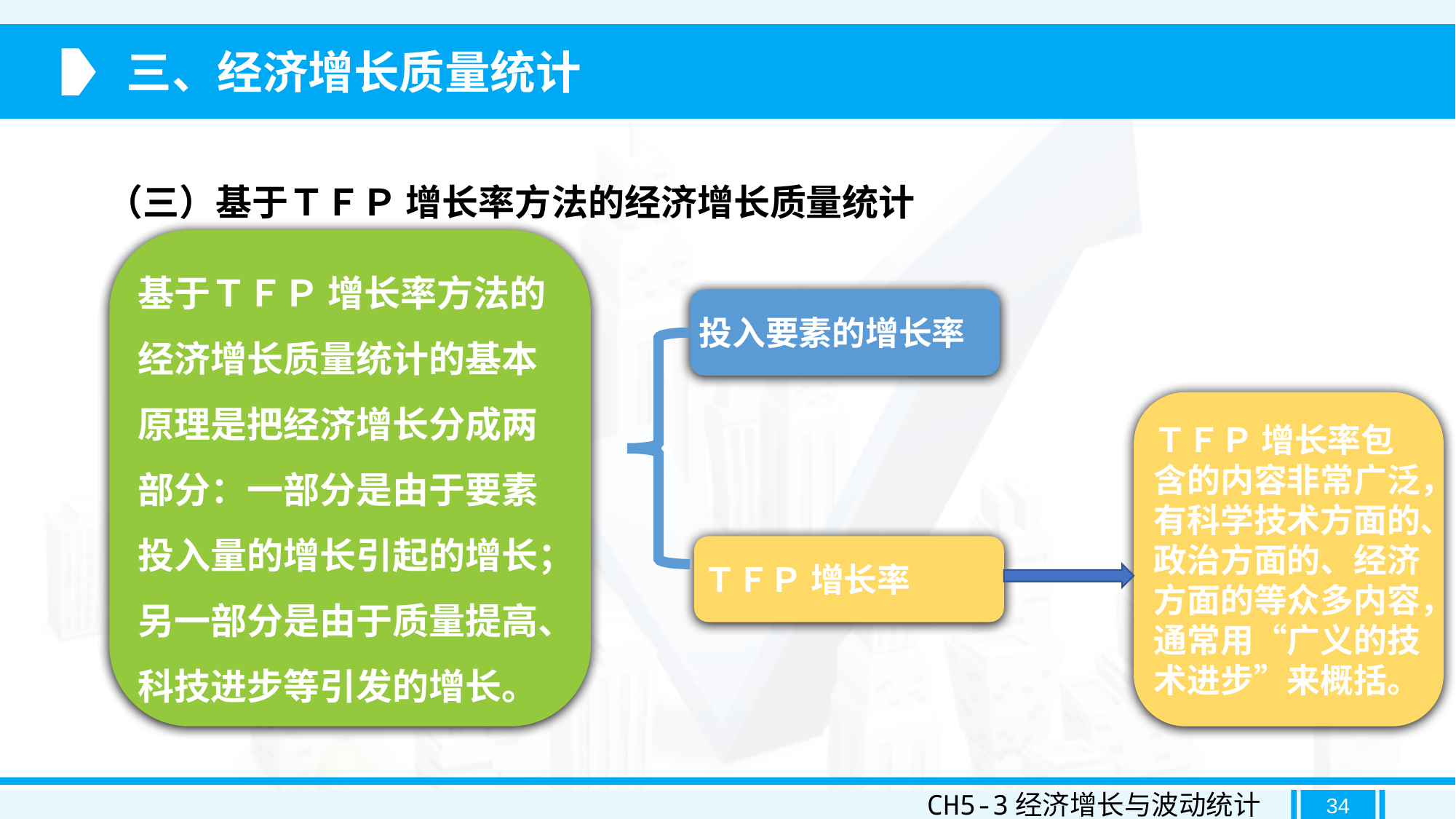

三、经济增长质量统计

（三）基于ＴＦＰ 增长率方法的经济增长质量统计
基于ＴＦＰ 增长率方法的经济增长质量统计的基本原理是把经济增长分成两部分：一部分是由于要素投入量的增长引起的增长；另一部分是由于质量提高、科技进步等引发的增长。
投入要素的增长率

ＴＦＰ 增长率包含的内容非常广泛，有科学技术方面的、政治方面的、经济方面的等众多内容，通常用“广义的技术进步”来概括。
ＴＦＰ 增长率

CH5-3经济增长与波动统计
34